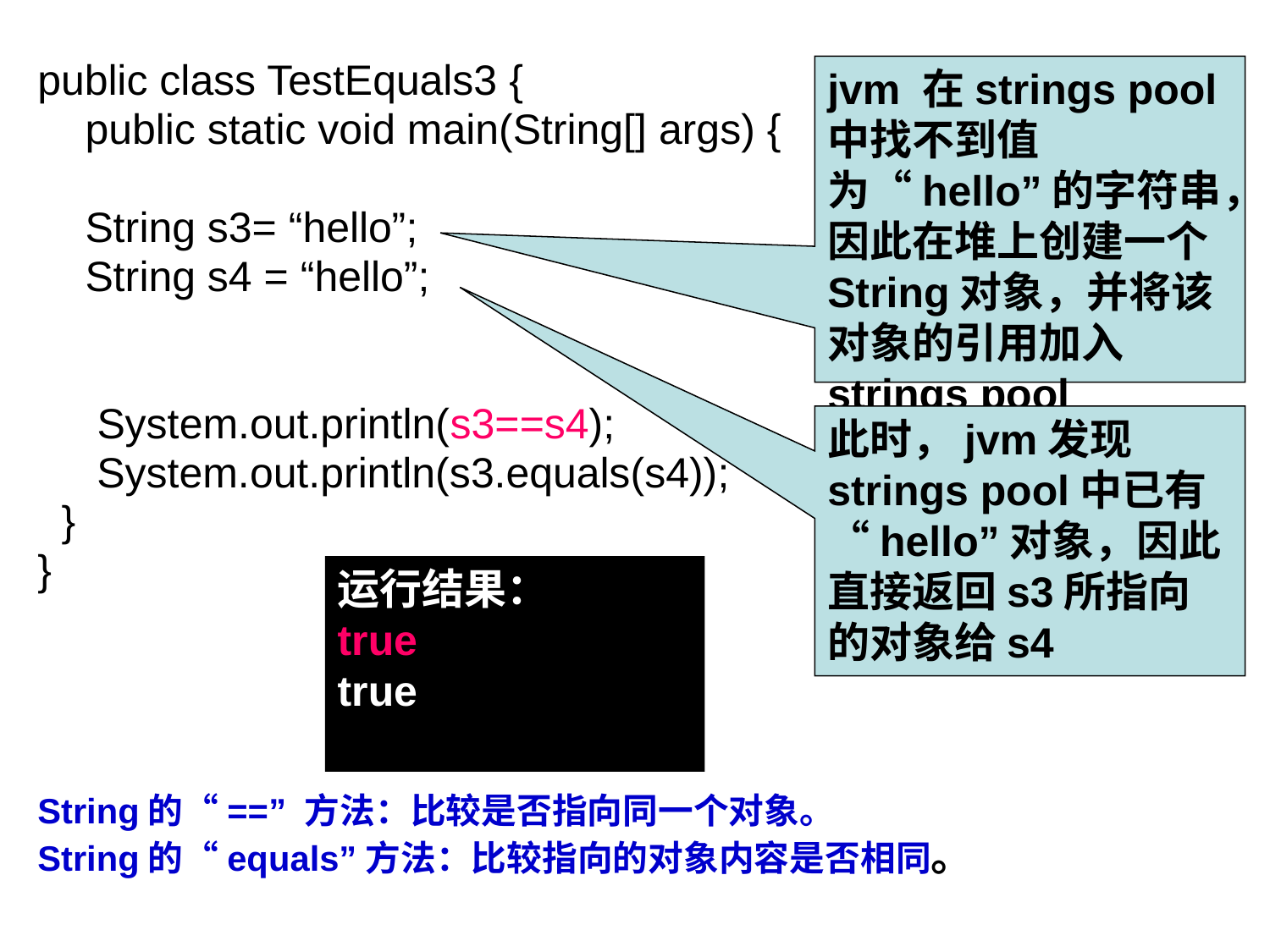

jvm 在strings pool中找不到值为“hello”的字符串，因此在堆上创建一个String对象，并将该对象的引用加入strings pool
public class TestEquals3 {
	public static void main(String[] args) {

	String s3= “hello”;
	String s4 = “hello”;

	 System.out.println(s3==s4);
     System.out.println(s3.equals(s4));
  }
}

String的“==” 方法：比较是否指向同一个对象。
String的“equals”方法：比较指向的对象内容是否相同。

此时，jvm发现strings pool中已有“hello”对象，因此直接返回s3所指向的对象给s4
运行结果：
true
true